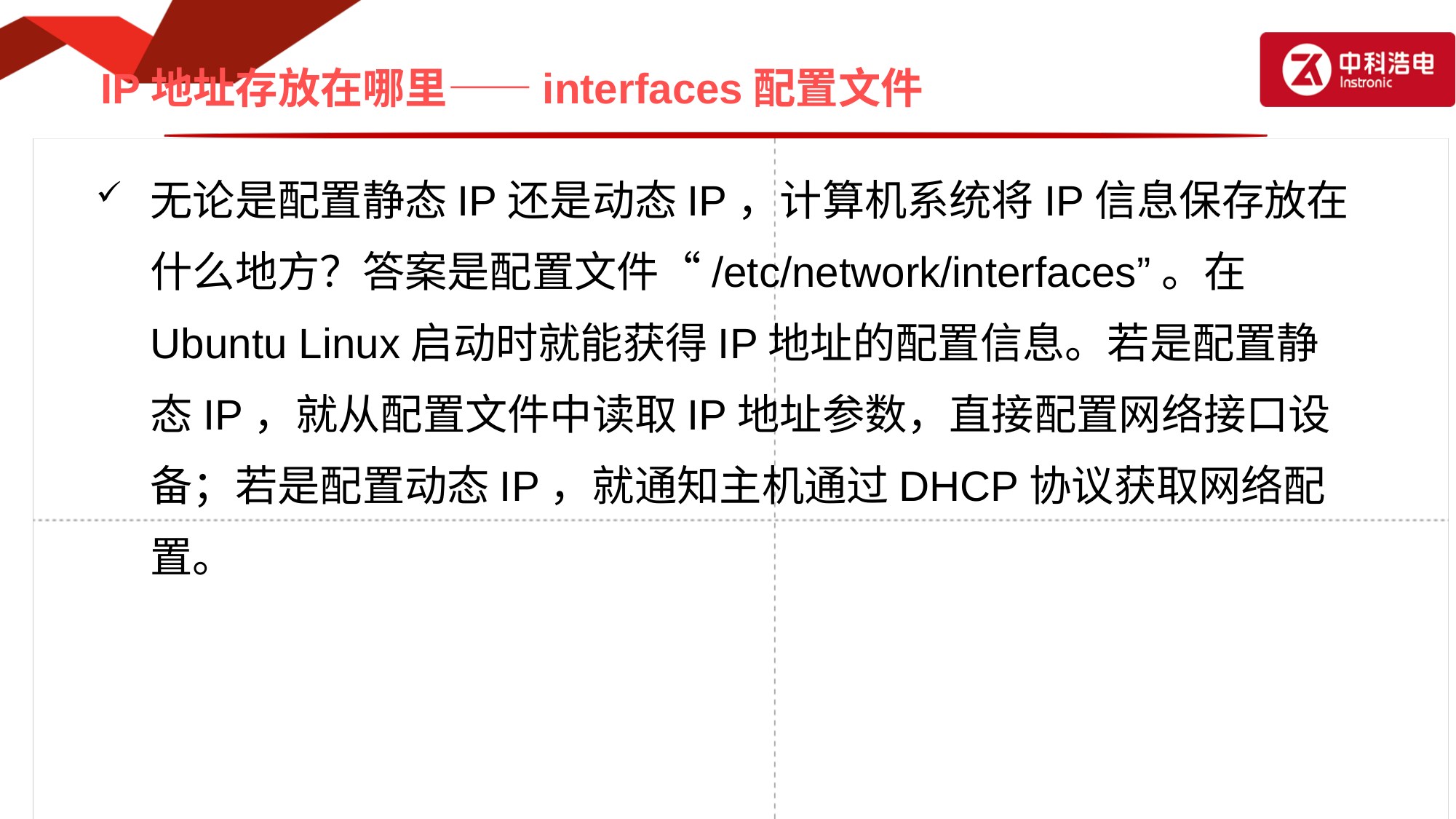

# IP地址存放在哪里——interfaces配置文件
无论是配置静态IP还是动态IP，计算机系统将IP信息保存放在什么地方？答案是配置文件“/etc/network/interfaces”。在Ubuntu Linux启动时就能获得IP地址的配置信息。若是配置静态IP，就从配置文件中读取IP地址参数，直接配置网络接口设备；若是配置动态IP，就通知主机通过DHCP协议获取网络配置。